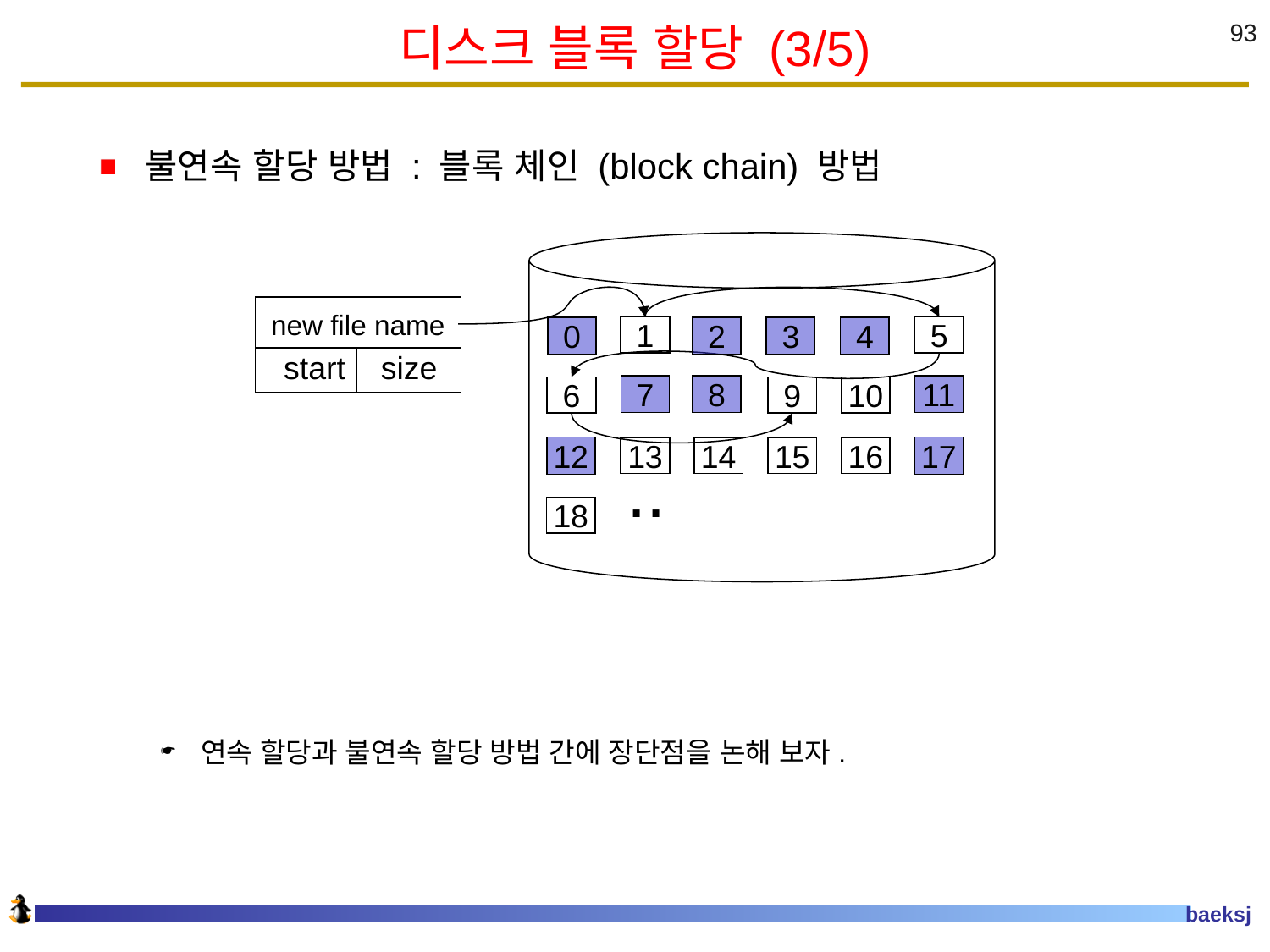

# 디스크 블록 할당 (3/5)
93
불연속 할당 방법 : 블록 체인 (block chain) 방법

연속 할당과 불연속 할당 방법 간에 장단점을 논해 보자.

new file name
1
5
0
2
3
4
 start    size

7
8
11
6
9
10
12
17
13
14
15
16
..
18